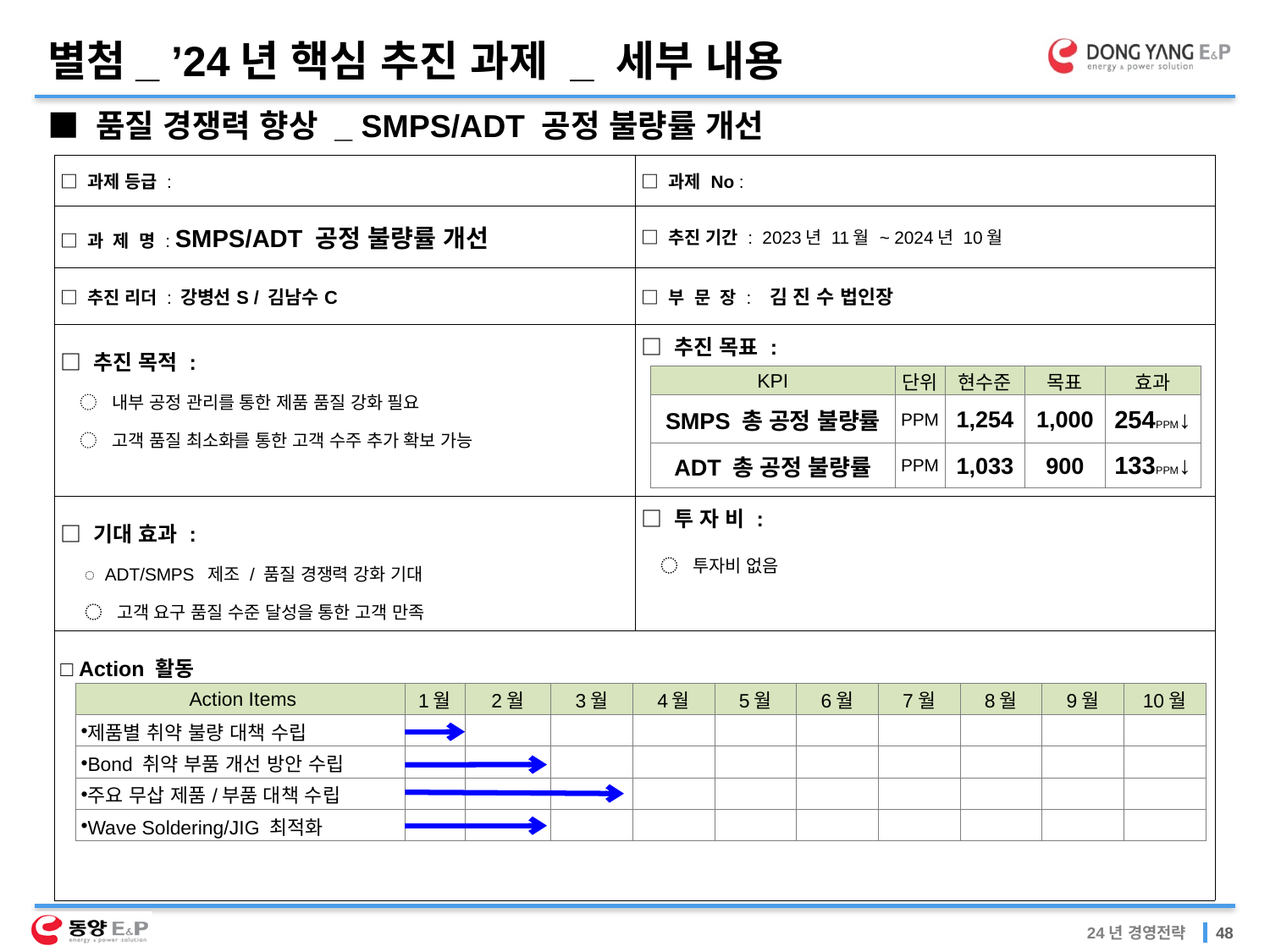

별첨_ ’24년 핵심 추진 과제 _ 세부 내용
■ 품질 경쟁력 향상 _ SMPS/ADT 공정 불량률 개선
| □ 과제 등급 : | □ 과제 No : |
| --- | --- |
| □ 과 제 명 : SMPS/ADT 공정 불량률 개선 | □ 추진 기간 : 2023년 11월 ~ 2024년 10월 |
| □ 추진 리더 : 강병선S / 김남수C | □ 부 문 장 : 김 진 수 법인장 |
| □ 추진 목적 : ◌ 내부 공정 관리를 통한 제품 품질 강화 필요 ◌ 고객 품질 최소화를 통한 고객 수주 추가 확보 가능 | □ 추진 목표 : |
| □ 기대 효과 : ◌ ADT/SMPS 제조 / 품질 경쟁력 강화 기대 ◌ 고객 요구 품질 수준 달성을 통한 고객 만족 | □ 투 자 비 : ◌ 투자비 없음 |
| □ Action 활동 |  |
| KPI | 단위 | 현수준 | 목표 | 효과 |
| --- | --- | --- | --- | --- |
| SMPS 총 공정 불량률 | PPM | 1,254 | 1,000 | 254PPM↓ |
| ADT 총 공정 불량률 | PPM | 1,033 | 900 | 133PPM↓ |
| Action Items | 1월 | 2월 | 3월 | 4월 | 5월 | 6월 | 7월 | 8월 | 9월 | 10월 |
| --- | --- | --- | --- | --- | --- | --- | --- | --- | --- | --- |
| 제품별 취약 불량 대책 수립 |  |  |  |  |  |  |  |  |  |  |
| Bond 취약 부품 개선 방안 수립 |  |  |  |  |  |  |  |  |  |  |
| 주요 무삽 제품/부품 대책 수립 |  |  |  |  |  |  |  |  |  |  |
| Wave Soldering/JIG 최적화 |  |  |  |  |  |  |  |  |  |  |